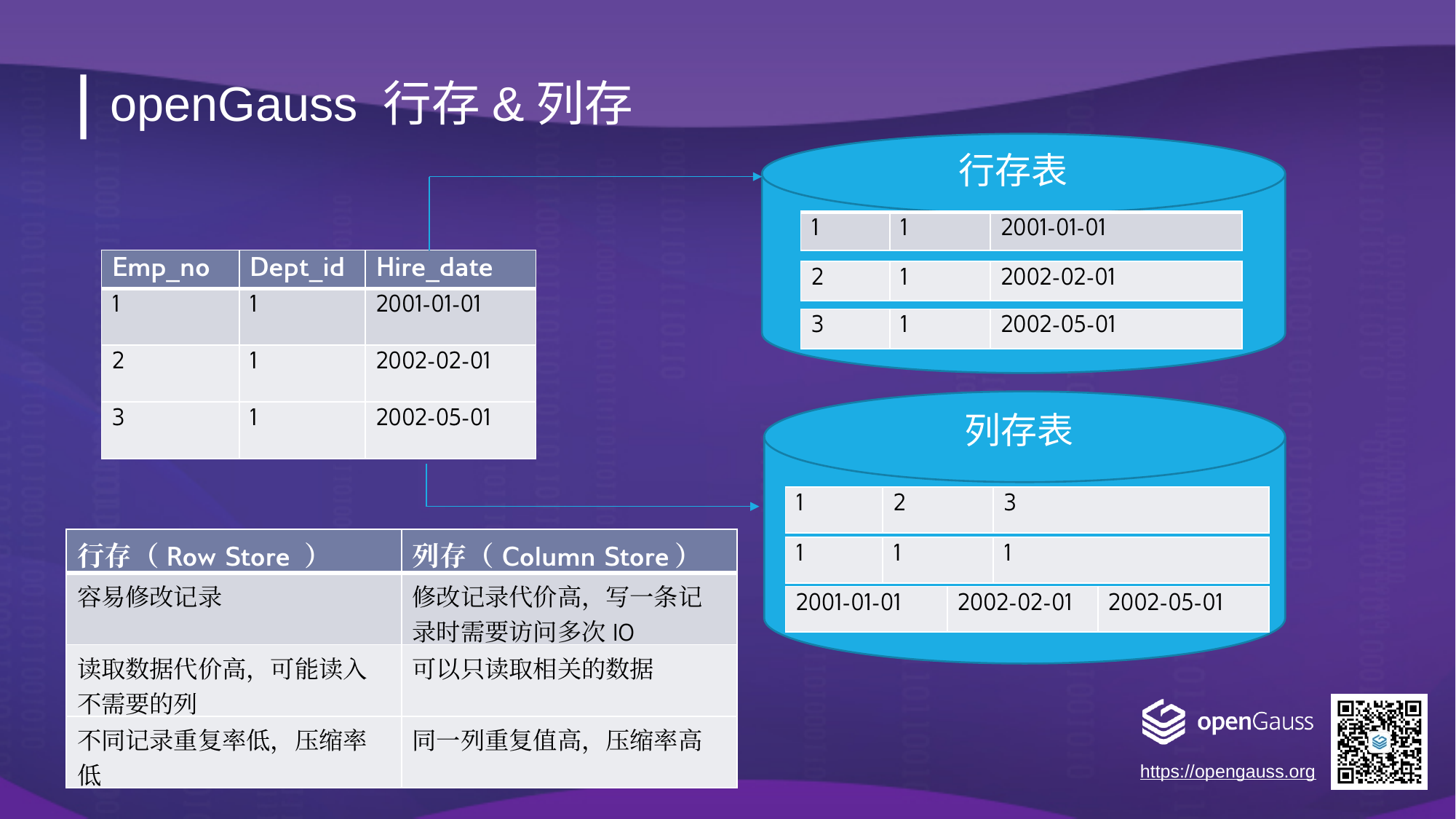

openGauss 行存&列存

行存表
| 1 | 1 | 2001-01-01 |
| --- | --- | --- |
| Emp\_no | Dept\_id | Hire\_date |
| --- | --- | --- |
| 1 | 1 | 2001-01-01 |
| 2 | 1 | 2002-02-01 |
| 3 | 1 | 2002-05-01 |
| 2 | 1 | 2002-02-01 |
| --- | --- | --- |
| 3 | 1 | 2002-05-01 |
| --- | --- | --- |

列存表
| 1 | 2 | 3 |
| --- | --- | --- |
| 行存（Row Store ） | 列存（Column Store） |
| --- | --- |
| 容易修改记录 | 修改记录代价高，写一条记录时需要访问多次IO |
| 读取数据代价高，可能读入不需要的列 | 可以只读取相关的数据 |
| 不同记录重复率低，压缩率低 | 同一列重复值高，压缩率高 |
| 1 | 1 | 1 |
| --- | --- | --- |
| 2001-01-01 | 2002-02-01 | 2002-05-01 |
| --- | --- | --- |